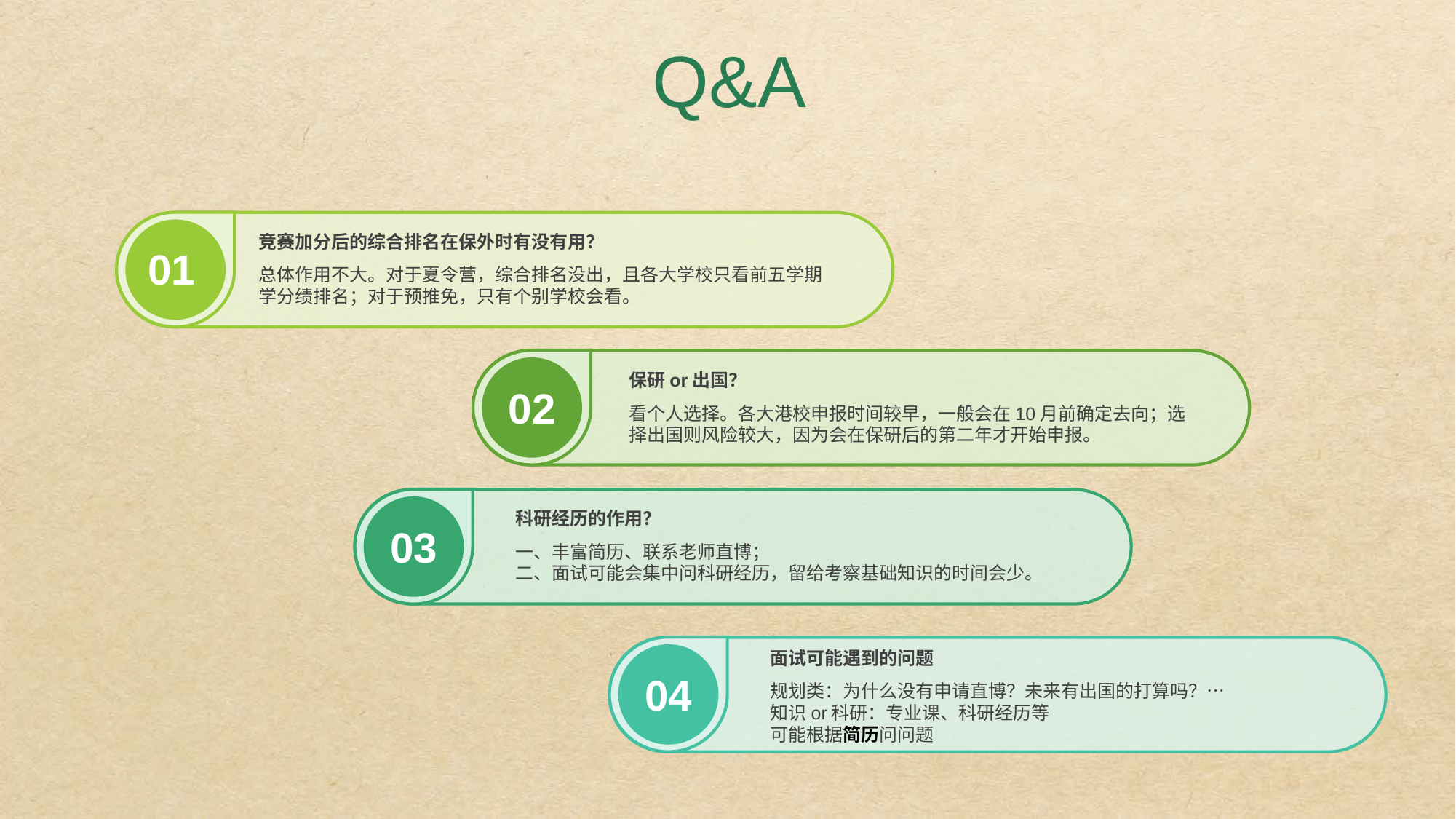

Q&A

竞赛加分后的综合排名在保外时有没有用？
总体作用不大。对于夏令营，综合排名没出，且各大学校只看前五学期学分绩排名；对于预推免，只有个别学校会看。
01

保研or出国？
看个人选择。各大港校申报时间较早，一般会在10月前确定去向；选择出国则风险较大，因为会在保研后的第二年才开始申报。
02

科研经历的作用？
一、丰富简历、联系老师直博；
二、面试可能会集中问科研经历，留给考察基础知识的时间会少。
03

面试可能遇到的问题
规划类：为什么没有申请直博？未来有出国的打算吗？…
知识or科研：专业课、科研经历等
可能根据简历问问题
04